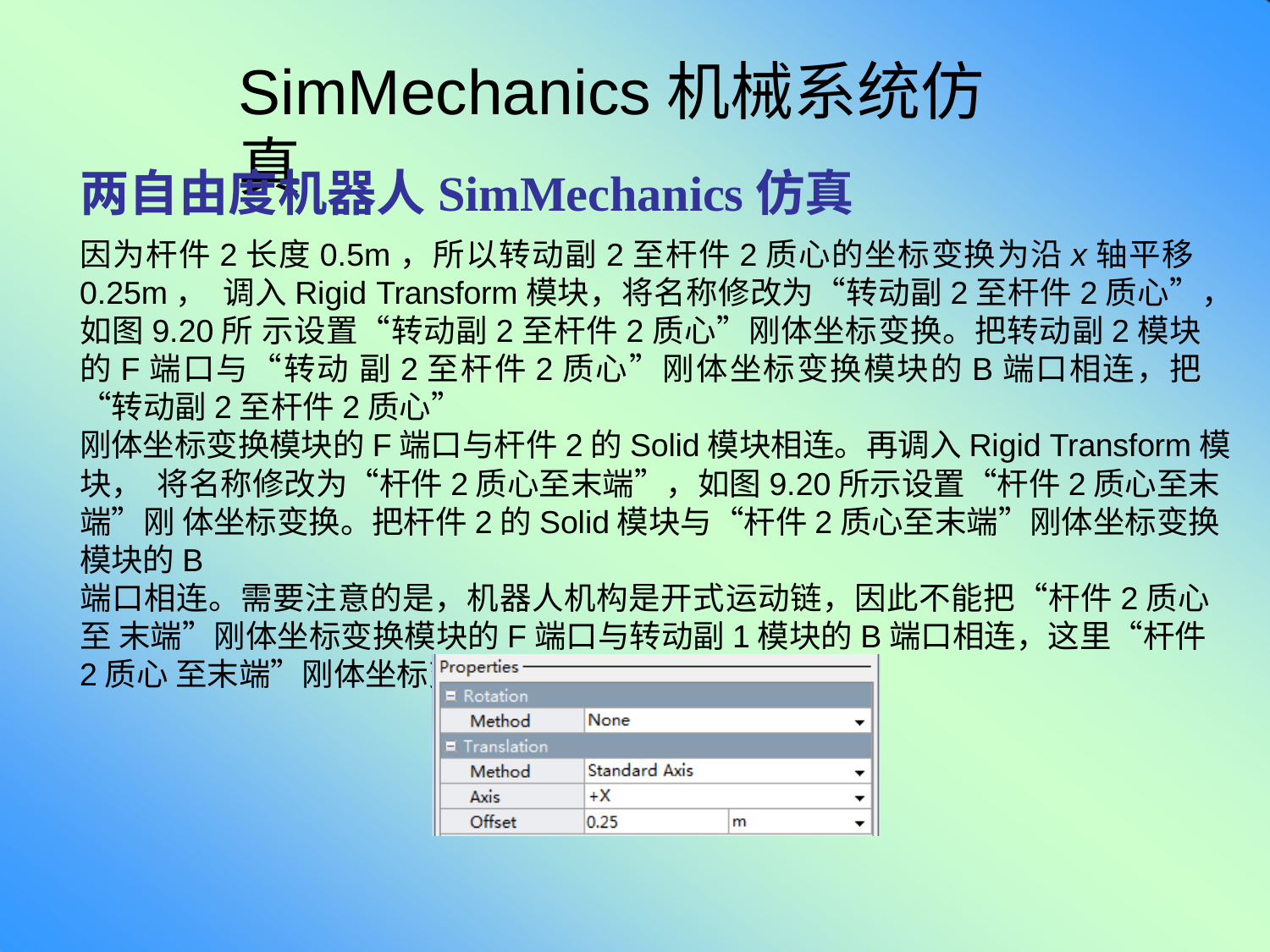

# SimMechanics机械系统仿真
两自由度机器人SimMechanics仿真
因为杆件2长度0.5m，所以转动副2至杆件2质心的坐标变换为沿x轴平移0.25m，  调入Rigid Transform模块，将名称修改为“转动副2至杆件2质心”，如图9.20所 示设置“转动副2至杆件2质心”刚体坐标变换。把转动副2模块的F端口与“转动 副2至杆件2质心”刚体坐标变换模块的B端口相连，把“转动副2至杆件2质心”
刚体坐标变换模块的F端口与杆件2的Solid模块相连。再调入Rigid Transform模块，  将名称修改为“杆件2质心至末端”，如图9.20所示设置“杆件2质心至末端”刚 体坐标变换。把杆件2的Solid模块与“杆件2质心至末端”刚体坐标变换模块的B
端口相连。需要注意的是，机器人机构是开式运动链，因此不能把“杆件2质心至 末端”刚体坐标变换模块的F端口与转动副1模块的B端口相连，这里“杆件2质心 至末端”刚体坐标变换模块的F端口暂时悬空。